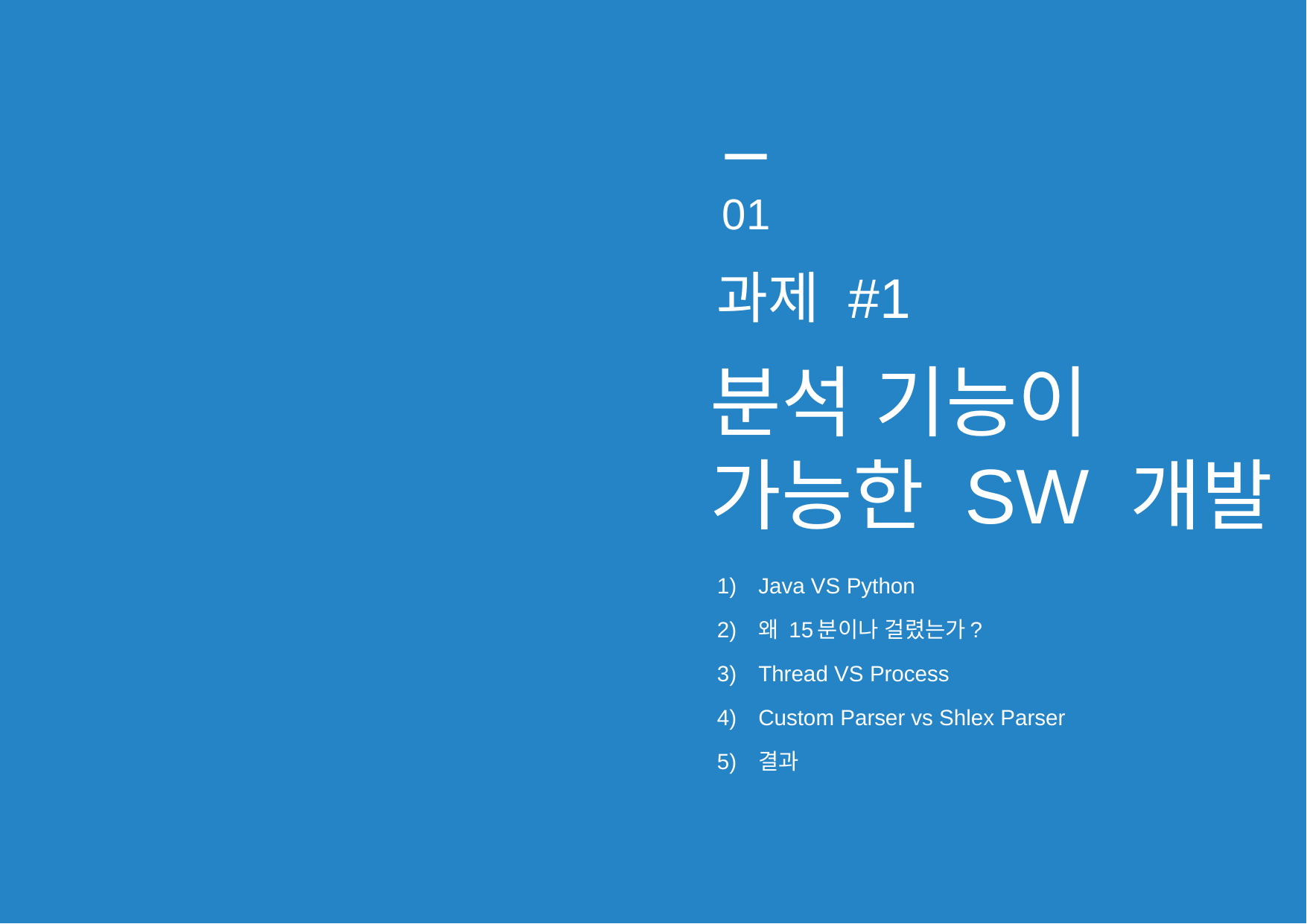

01
과제 #1
분석 기능이
가능한 SW 개발
Java VS Python
왜 15분이나 걸렸는가?
Thread VS Process
Custom Parser vs Shlex Parser
결과